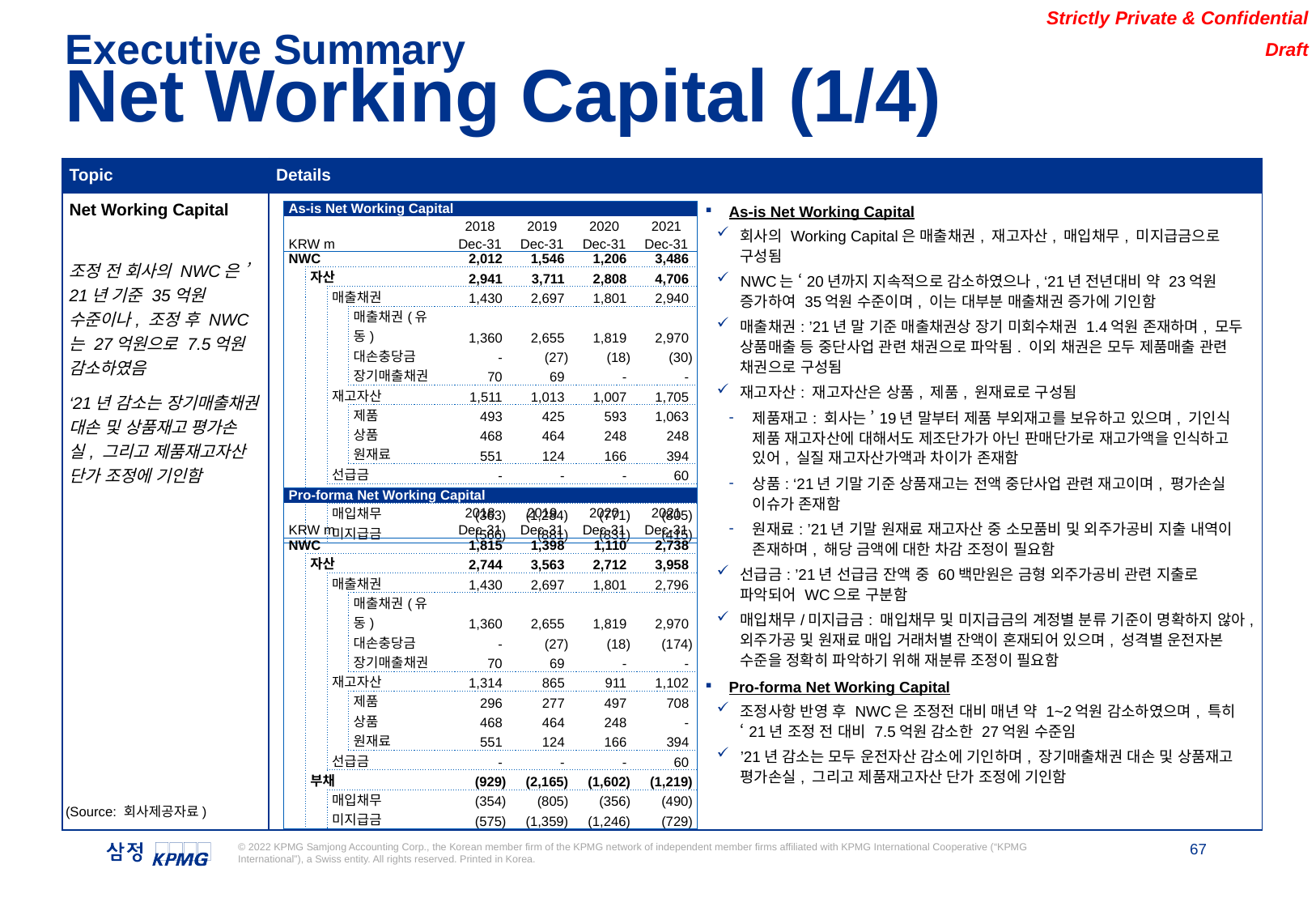

Executive Summary
Net Working Capital (1/4)
| Topic | Details |
| --- | --- |
| Net Working Capital 조정 전 회사의 NWC은 ’21년 기준 35억원 수준이나, 조정 후 NWC는 27억원으로 7.5억원 감소하였음 ‘21년 감소는 장기매출채권 대손 및 상품재고 평가손실, 그리고 제품재고자산 단가 조정에 기인함 | As-is Net Working Capital 회사의 Working Capital은 매출채권, 재고자산, 매입채무, 미지급금으로 구성됨 NWC는 ‘20년까지 지속적으로 감소하였으나, ‘21년 전년대비 약 23억원 증가하여 35억원 수준이며, 이는 대부분 매출채권 증가에 기인함 매출채권: ’21년 말 기준 매출채권상 장기 미회수채권 1.4억원 존재하며, 모두 상품매출 등 중단사업 관련 채권으로 파악됨. 이외 채권은 모두 제품매출 관련 채권으로 구성됨 재고자산: 재고자산은 상품, 제품, 원재료로 구성됨 제품재고: 회사는 ’19년 말부터 제품 부외재고를 보유하고 있으며, 기인식 제품 재고자산에 대해서도 제조단가가 아닌 판매단가로 재고가액을 인식하고 있어, 실질 재고자산가액과 차이가 존재함 상품: ‘21년 기말 기준 상품재고는 전액 중단사업 관련 재고이며, 평가손실 이슈가 존재함 원재료: ’21년 기말 원재료 재고자산 중 소모품비 및 외주가공비 지출 내역이 존재하며, 해당 금액에 대한 차감 조정이 필요함 선급금: ’21년 선급금 잔액 중 60백만원은 금형 외주가공비 관련 지출로 파악되어 WC으로 구분함 매입채무/미지급금: 매입채무 및 미지급금의 계정별 분류 기준이 명확하지 않아, 외주가공 및 원재료 매입 거래처별 잔액이 혼재되어 있으며, 성격별 운전자본 수준을 정확히 파악하기 위해 재분류 조정이 필요함 Pro-forma Net Working Capital 조정사항 반영 후 NWC은 조정전 대비 매년 약 1~2억원 감소하였으며, 특히 ‘21년 조정 전 대비 7.5억원 감소한 27억원 수준임 ’21년 감소는 모두 운전자산 감소에 기인하며, 장기매출채권 대손 및 상품재고 평가손실, 그리고 제품재고자산 단가 조정에 기인함 |
| As-is Net Working Capital |  |  |  |  |  |  |  |
| --- | --- | --- | --- | --- | --- | --- | --- |
|  |  |  |  | 2018 | 2019 | 2020 | 2021 |
| KRW m |  |  |  | Dec-31 | Dec-31 | Dec-31 | Dec-31 |
| NWC |  |  |  | 2,012 | 1,546 | 1,206 | 3,486 |
|  | 자산 |  |  | 2,941 | 3,711 | 2,808 | 4,706 |
|  |  | 매출채권 |  | 1,430 | 2,697 | 1,801 | 2,940 |
|  |  |  | 매출채권(유동) | 1,360 | 2,655 | 1,819 | 2,970 |
|  |  |  | 대손충당금 | - | (27) | (18) | (30) |
|  |  |  | 장기매출채권 | 70 | 69 | - | - |
|  |  | 재고자산 |  | 1,511 | 1,013 | 1,007 | 1,705 |
|  |  |  | 제품 | 493 | 425 | 593 | 1,063 |
|  |  |  | 상품 | 468 | 464 | 248 | 248 |
|  |  |  | 원재료 | 551 | 124 | 166 | 394 |
|  |  | 선급금 |  | - | - | - | 60 |
|  | 부채 |  |  | (929) | (2,165) | (1,602) | (1,219) |
|  |  | 매입채무 |  | (363) | (1,284) | (771) | (805) |
|  |  | 미지급금 |  | (566) | (881) | (831) | (415) |
| Pro-forma Net Working Capital |  |  |  |  |  |  |  |
| --- | --- | --- | --- | --- | --- | --- | --- |
|  |  |  |  | 2018 | 2019 | 2020 | 2021 |
| KRW m |  |  |  | Dec-31 | Dec-31 | Dec-31 | Dec-31 |
| NWC |  |  |  | 1,815 | 1,398 | 1,110 | 2,738 |
|  | 자산 |  |  | 2,744 | 3,563 | 2,712 | 3,958 |
|  |  | 매출채권 |  | 1,430 | 2,697 | 1,801 | 2,796 |
|  |  |  | 매출채권(유동) | 1,360 | 2,655 | 1,819 | 2,970 |
|  |  |  | 대손충당금 | - | (27) | (18) | (174) |
|  |  |  | 장기매출채권 | 70 | 69 | - | - |
|  |  | 재고자산 |  | 1,314 | 865 | 911 | 1,102 |
|  |  |  | 제품 | 296 | 277 | 497 | 708 |
|  |  |  | 상품 | 468 | 464 | 248 | - |
|  |  |  | 원재료 | 551 | 124 | 166 | 394 |
|  |  | 선급금 |  | - | - | - | 60 |
|  | 부채 |  |  | (929) | (2,165) | (1,602) | (1,219) |
|  |  | 매입채무 |  | (354) | (805) | (356) | (490) |
|  |  | 미지급금 |  | (575) | (1,359) | (1,246) | (729) |
(Source: 회사제공자료)